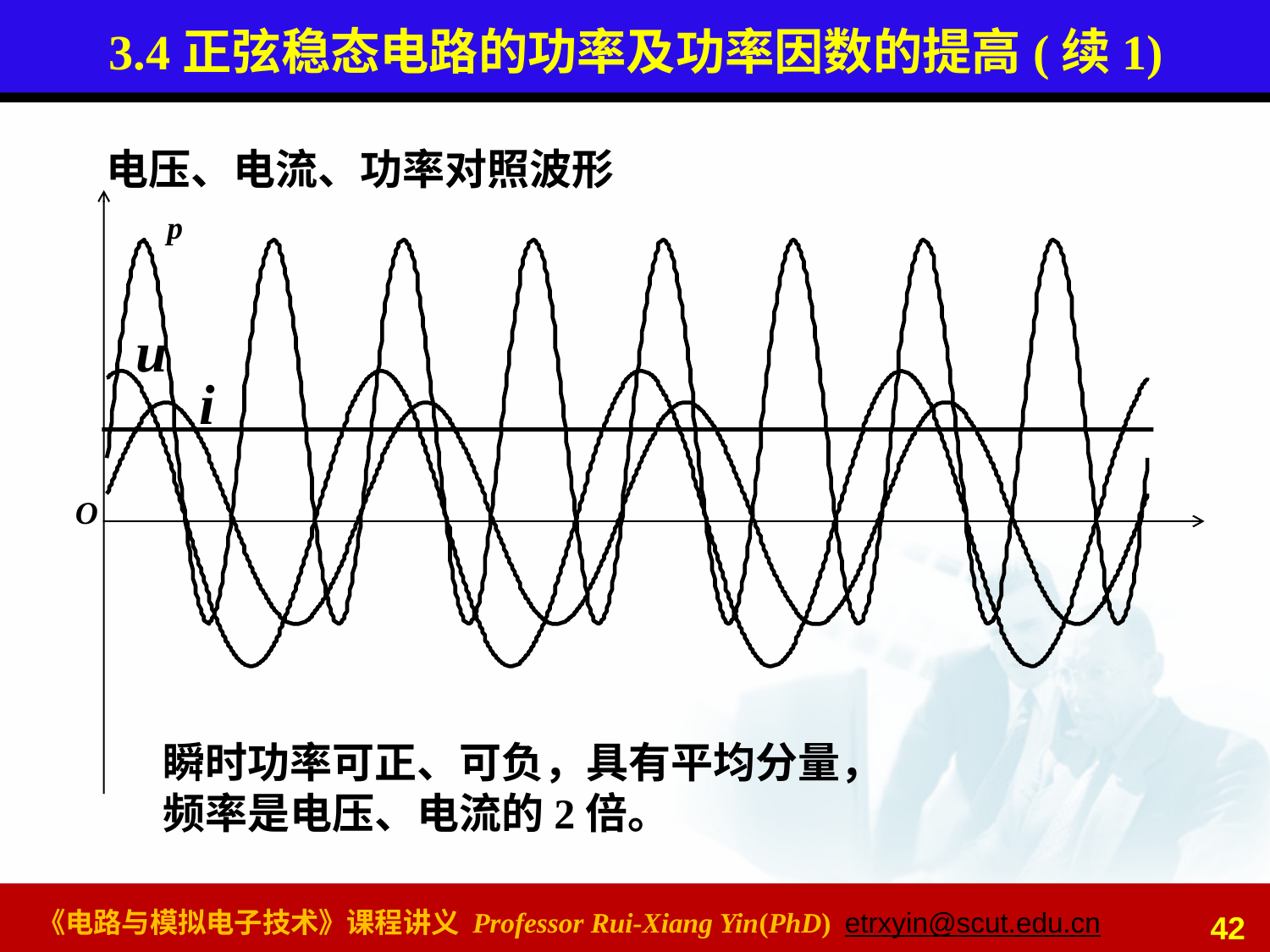

# 3.4正弦稳态电路的功率及功率因数的提高(续1)
电压、电流、功率对照波形

p

u
i

O

瞬时功率可正、可负，具有平均分量，
频率是电压、电流的2倍。
42